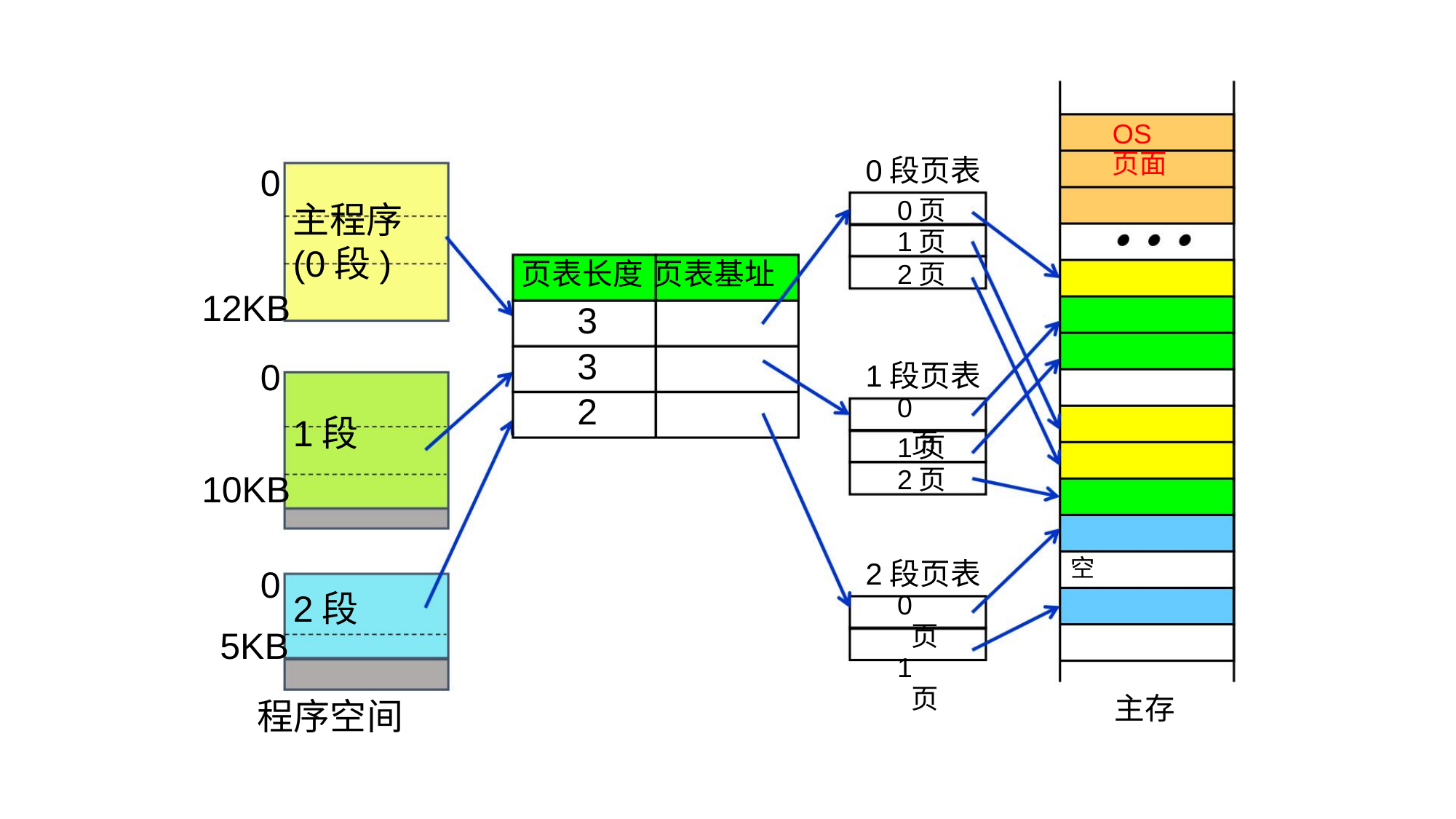

OS
页面
0段页表
0
0页
1页
2页
主程序
(0段)
页表长度 页表基址
12KB
0
3
3
2
1段页表
0
页
1段
1页
2页
10KB
2段页表
空
0
2段
0
页
1
页
5KB
主存
程序空间